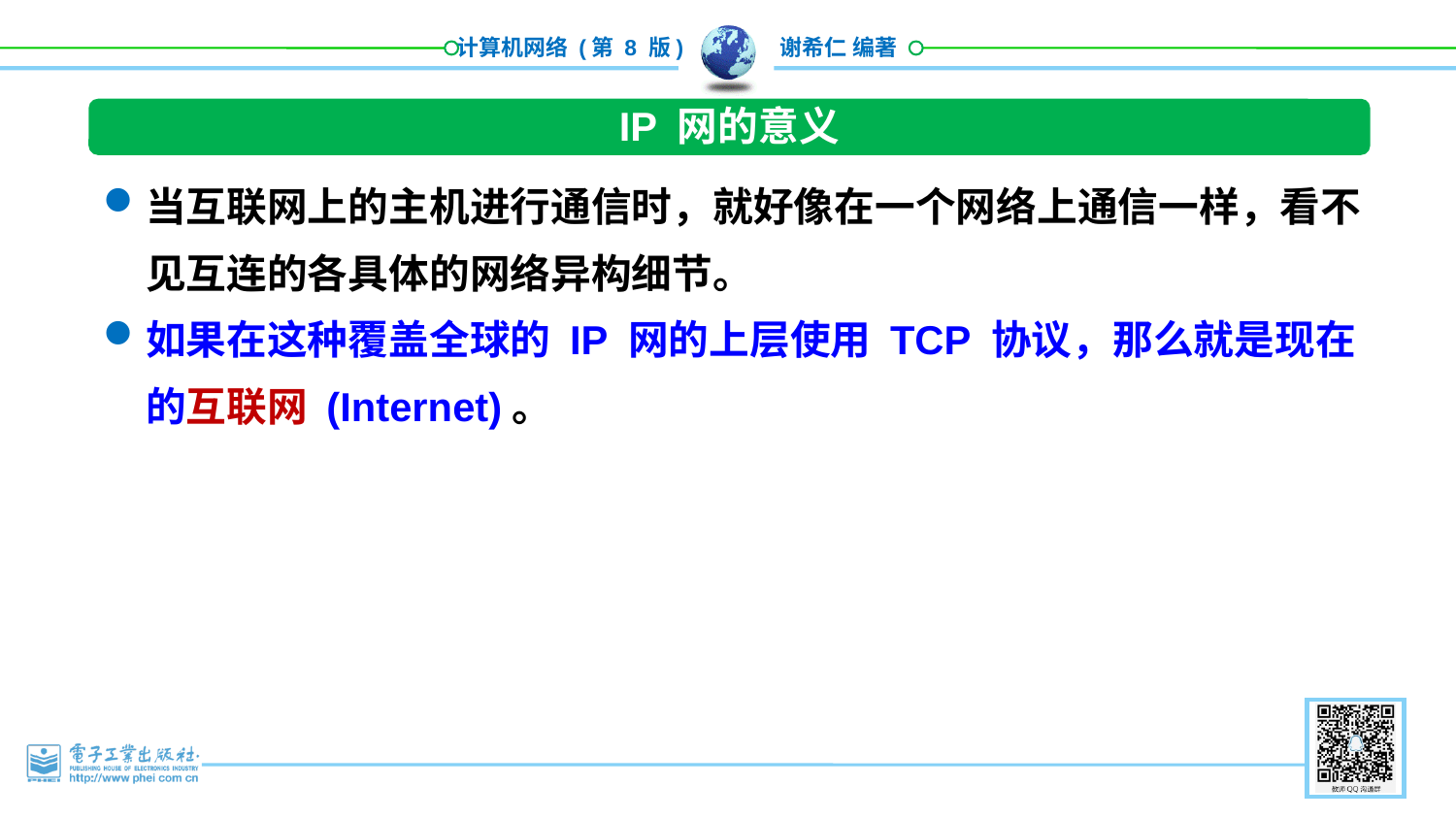

IP 网的意义

当互联网上的主机进行通信时，就好像在一个网络上通信一样，看不见互连的各具体的网络异构细节。
如果在这种覆盖全球的 IP 网的上层使用 TCP 协议，那么就是现在的互联网 (Internet)。